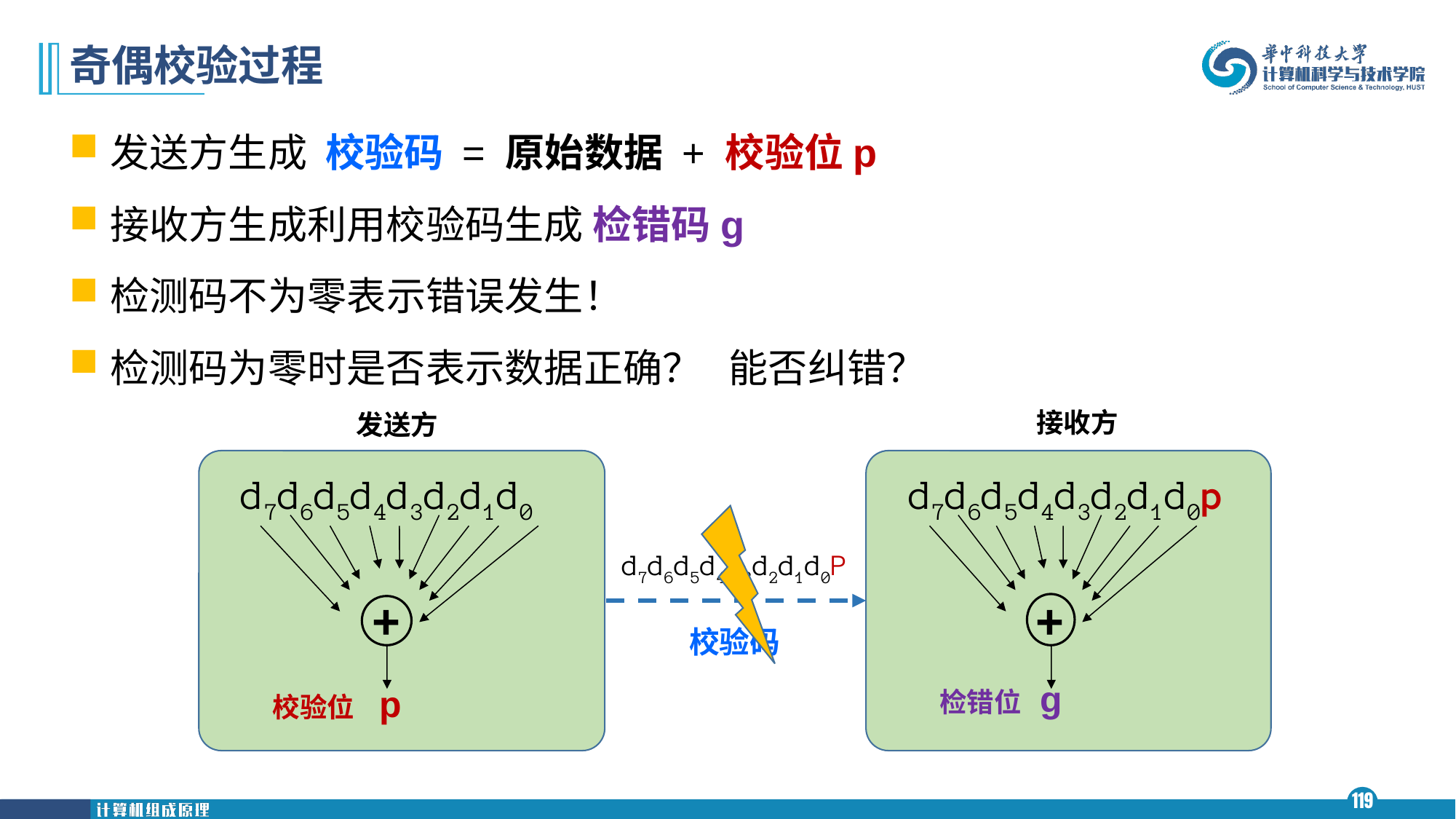

# 奇偶校验过程
发送方生成  校验码 = 原始数据 + 校验位p
接收方生成利用校验码生成 检错码g
检测码不为零表示错误发生！
检测码为零时是否表示数据正确？   能否纠错？

接收方

d7d6d5d4d3d2d1d0p

+

检错位  g
d7d6d5d4d3d2d1d0P

校验码
发送方

d7d6d5d4d3d2d1d0

+

校验位  p